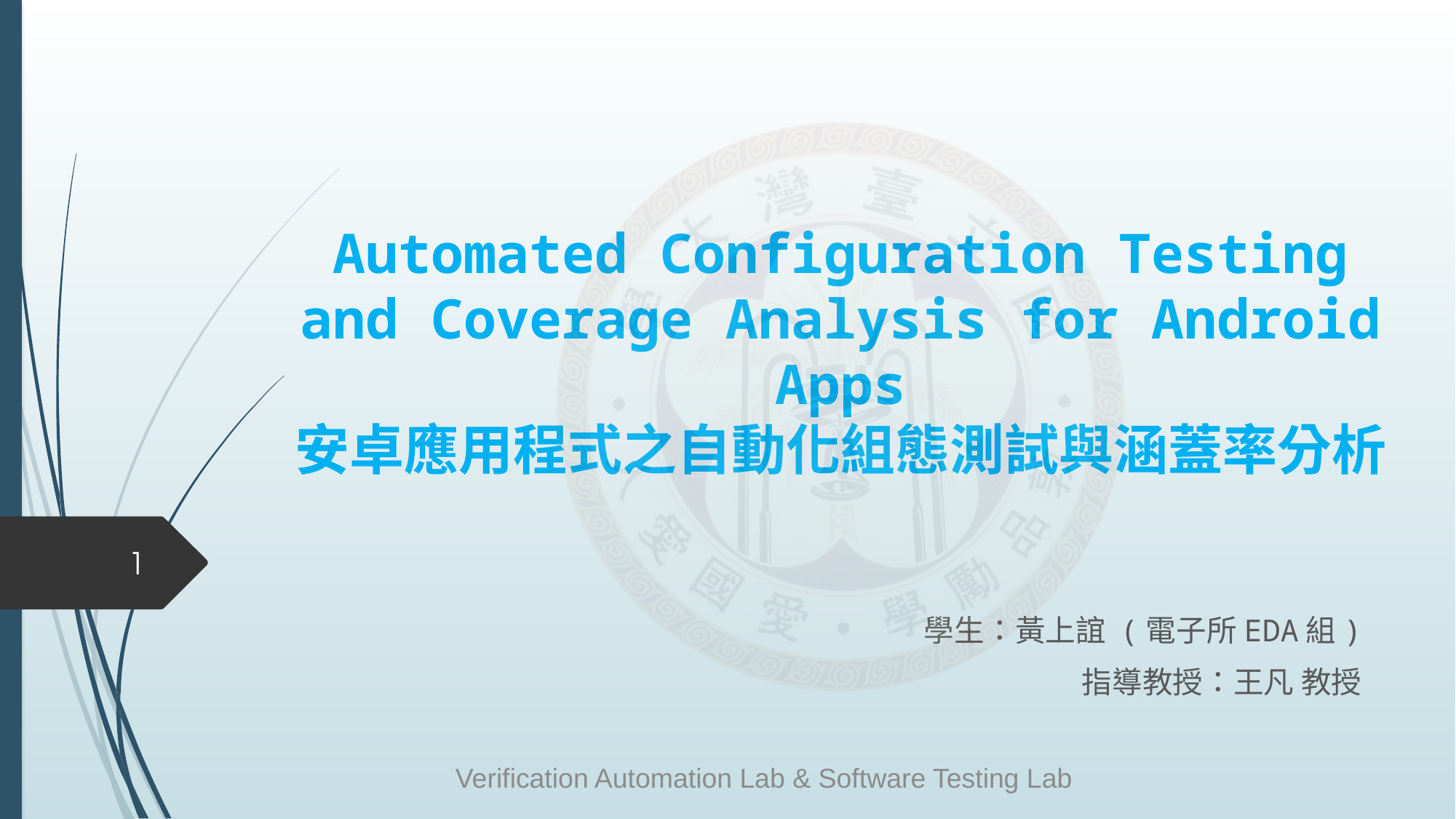

# Automated Configuration Testing and Coverage Analysis for Android Apps 安卓應用程式之自動化組態測試與涵蓋率分析
1
學生：黃上誼 (電子所EDA組)
指導教授：王凡 教授
Verification Automation Lab & Software Testing Lab